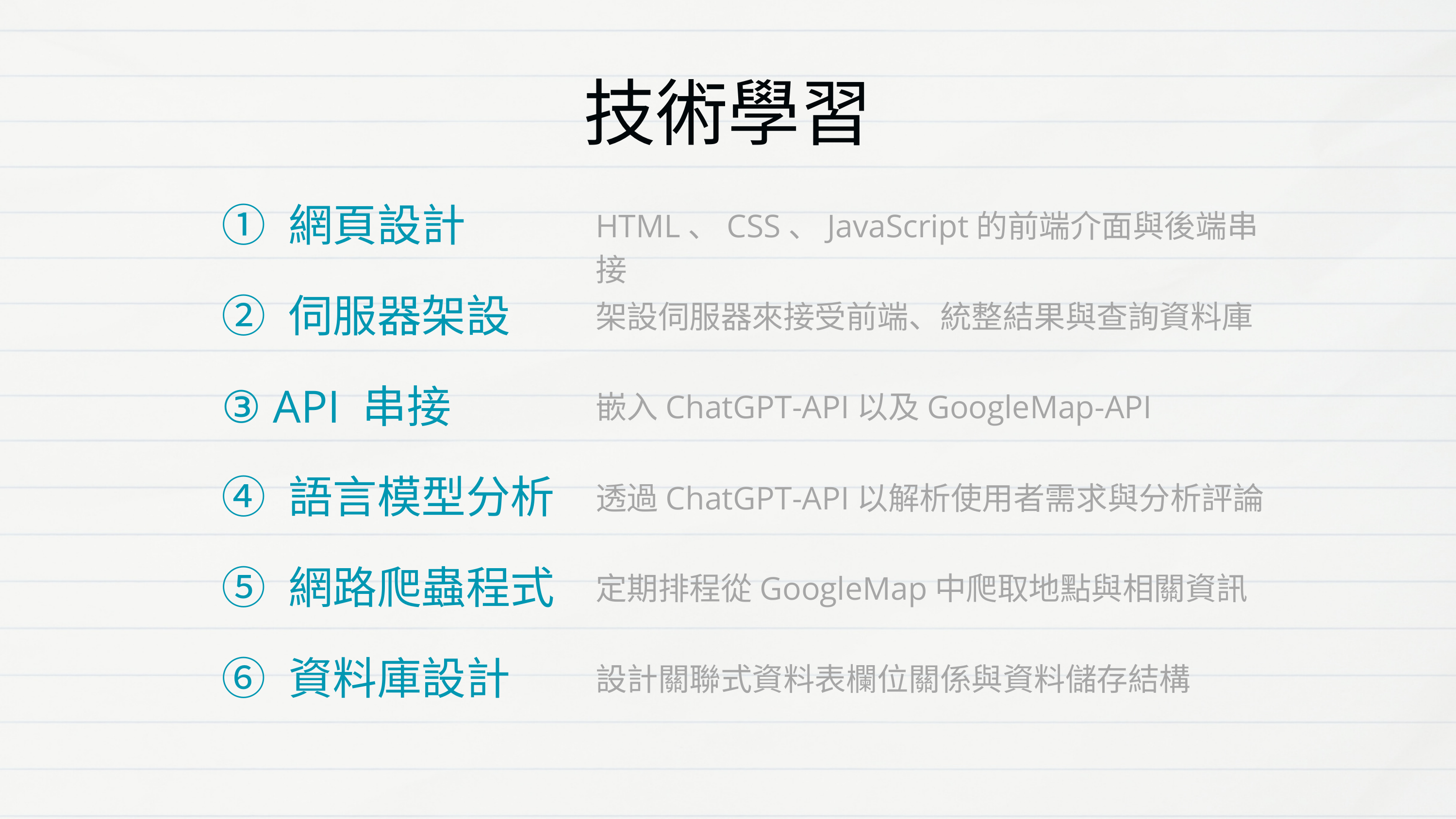

技術學習
① 網頁設計
HTML、CSS、JavaScript的前端介面與後端串接
② 伺服器架設
架設伺服器來接受前端、統整結果與查詢資料庫
③ API 串接
嵌入ChatGPT-API以及GoogleMap-API
④ 語言模型分析
透過ChatGPT-API以解析使用者需求與分析評論
⑤ 網路爬蟲程式
定期排程從GoogleMap中爬取地點與相關資訊
⑥ 資料庫設計
設計關聯式資料表欄位關係與資料儲存結構